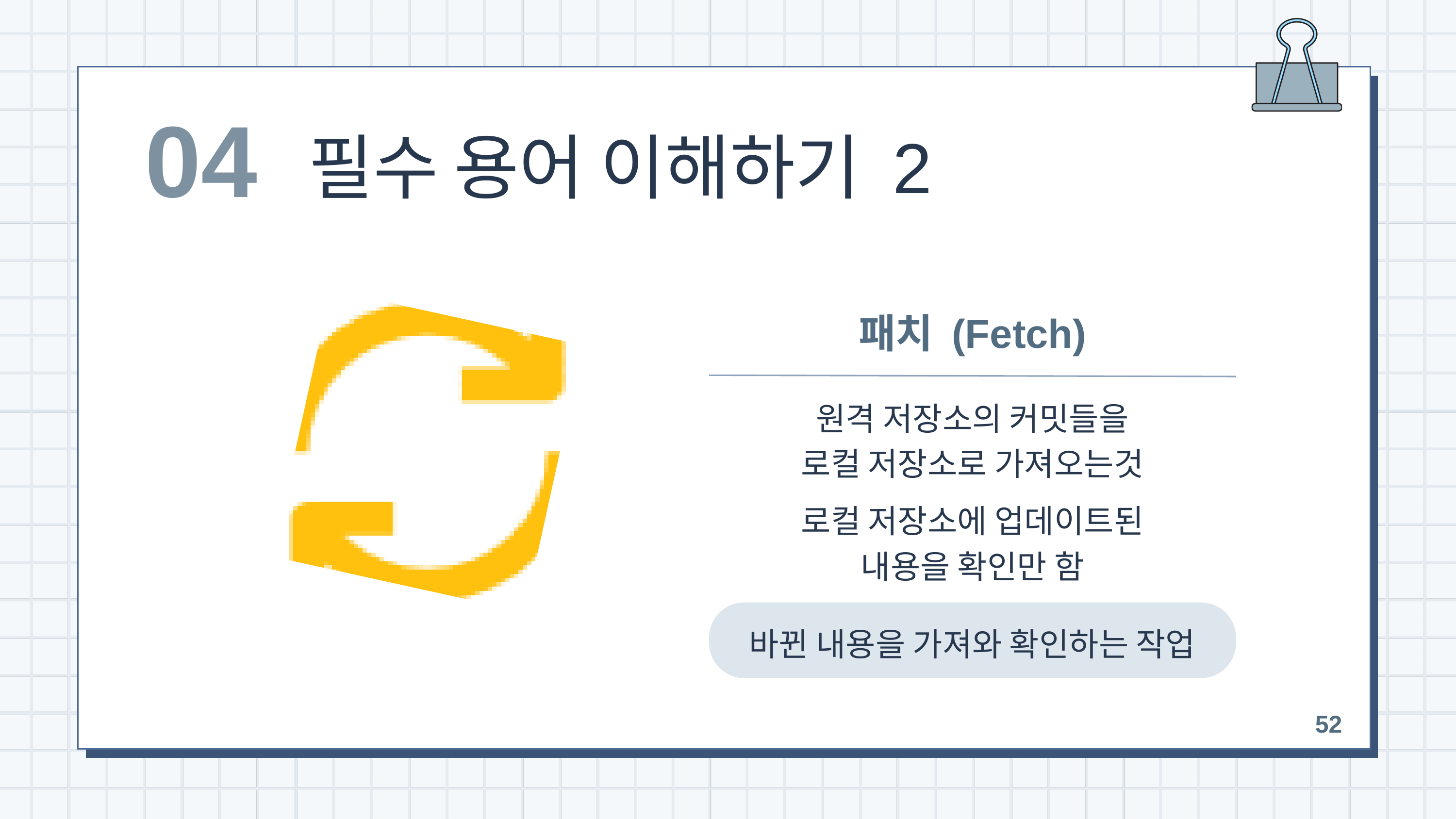

04
필수 용어 이해하기 2
패치 (Fetch)

원격 저장소의 커밋들을
로컬 저장소로 가져오는것
로컬 저장소에 업데이트된
내용을 확인만 함

바뀐 내용을 가져와 확인하는 작업
52